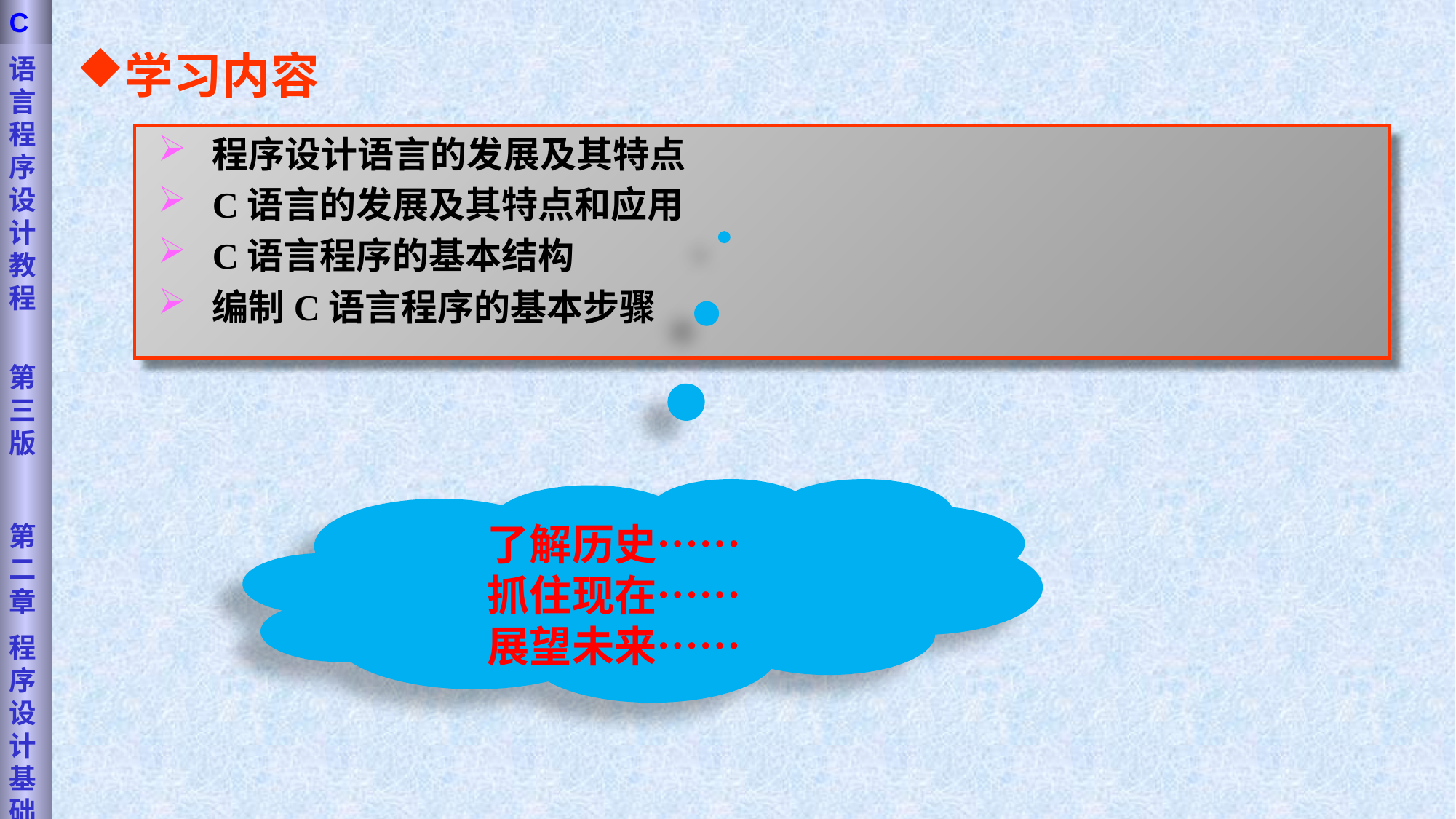

语言程序设计教程
第三版

第二章
程序设计基础
C
学习内容
程序设计语言的发展及其特点
C语言的发展及其特点和应用
C语言程序的基本结构
编制C语言程序的基本步骤
了解历史……
抓住现在……
展望未来……